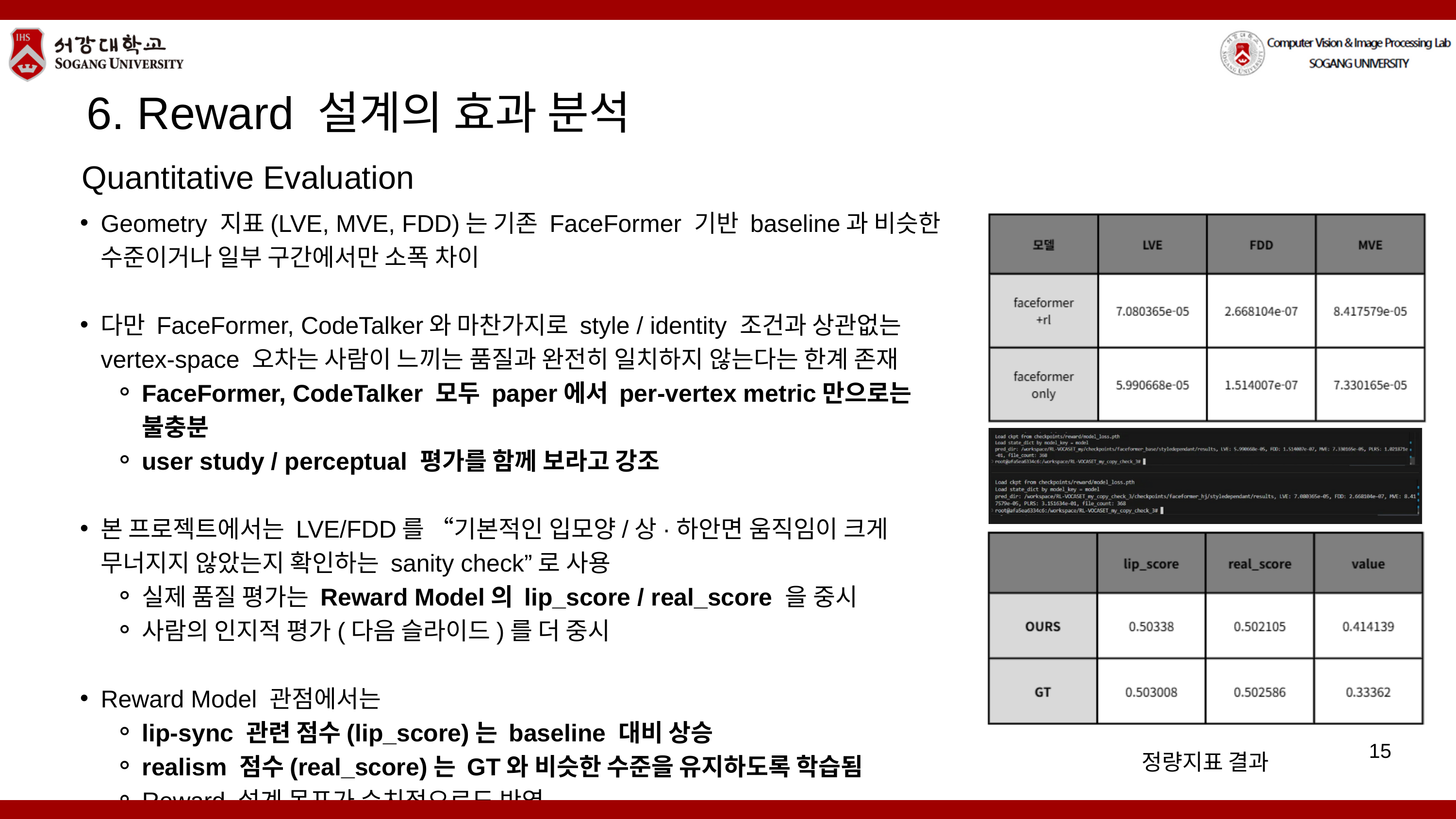

6. Reward 설계의 효과 분석
Quantitative Evaluation
Geometry 지표(LVE, MVE, FDD)는 기존 FaceFormer 기반 baseline과 비슷한 수준이거나 일부 구간에서만 소폭 차이

다만 FaceFormer, CodeTalker와 마찬가지로 style / identity 조건과 상관없는 vertex-space 오차는 사람이 느끼는 품질과 완전히 일치하지 않는다는 한계 존재
FaceFormer, CodeTalker 모두 paper에서 per-vertex metric만으로는 불충분
user study / perceptual 평가를 함께 보라고 강조

본 프로젝트에서는 LVE/FDD를 “기본적인 입모양/상·하안면 움직임이 크게 무너지지 않았는지 확인하는 sanity check”로 사용
실제 품질 평가는 Reward Model의 lip_score / real_score 을 중시
사람의 인지적 평가(다음 슬라이드)를 더 중시

Reward Model 관점에서는
lip-sync 관련 점수(lip_score)는 baseline 대비 상승
realism 점수(real_score)는 GT와 비슷한 수준을 유지하도록 학습됨
Reward 설계 목표가 수치적으로도 반영

15
정량지표 결과